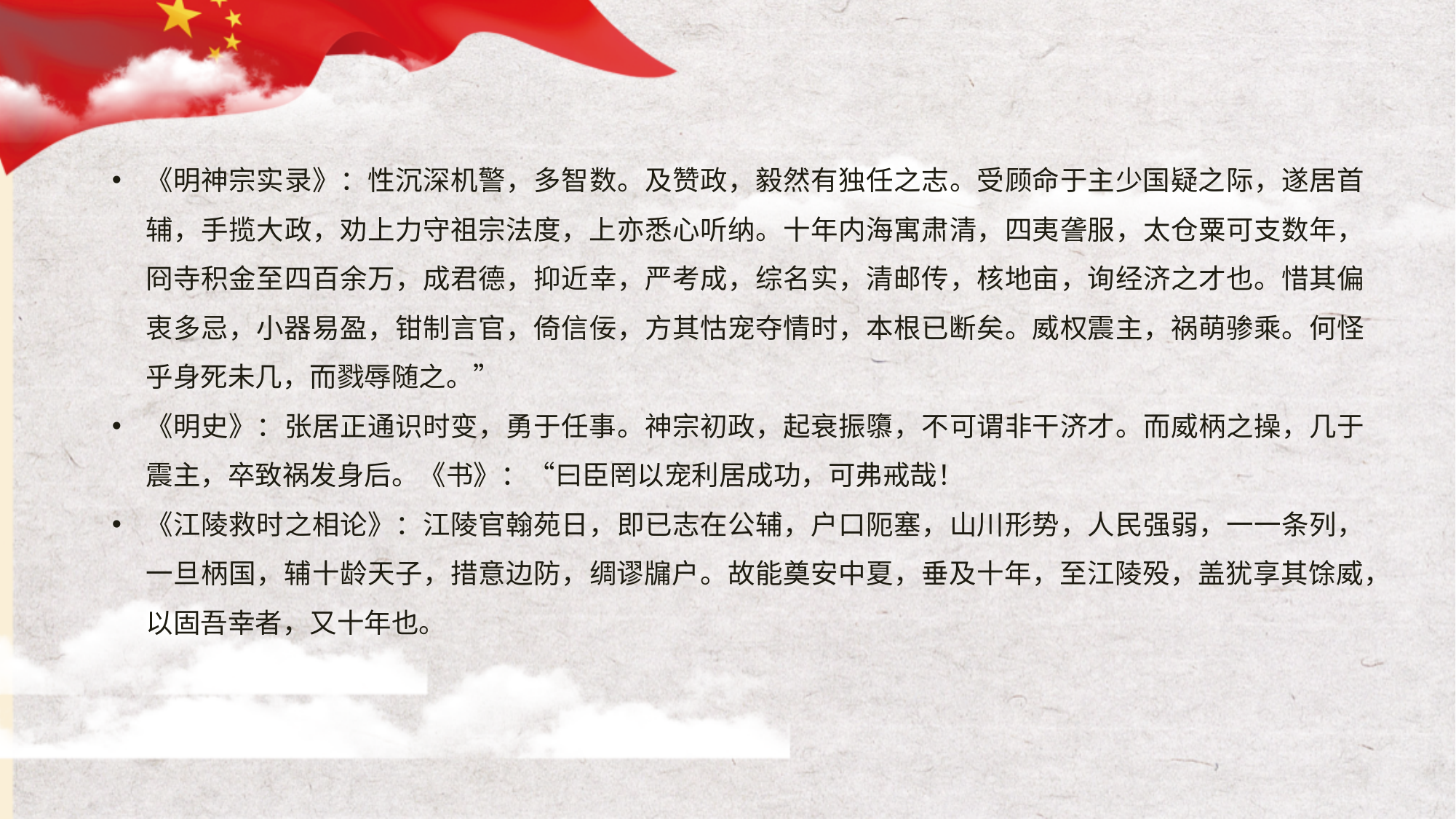

《明神宗实录》：性沉深机警，多智数。及赞政，毅然有独任之志。受顾命于主少国疑之际，遂居首辅，手揽大政，劝上力守祖宗法度，上亦悉心听纳。十年内海寓肃清，四夷詟服，太仓粟可支数年，冏寺积金至四百余万，成君德，抑近幸，严考成，综名实，清邮传，核地亩，询经济之才也。惜其偏衷多忌，小器易盈，钳制言官，倚信佞，方其怙宠夺情时，本根已断矣。威权震主，祸萌骖乘。何怪乎身死未几，而戮辱随之。”
《明史》：张居正通识时变，勇于任事。神宗初政，起衰振隳，不可谓非干济才。而威柄之操，几于震主，卒致祸发身后。《书》：“曰臣罔以宠利居成功，可弗戒哉！
《江陵救时之相论》：江陵官翰苑日，即已志在公辅，户口阨塞，山川形势，人民强弱，一一条列，一旦柄国，辅十龄天子，措意边防，绸谬牖户。故能奠安中夏，垂及十年，至江陵殁，盖犹享其馀威，以固吾幸者，又十年也。